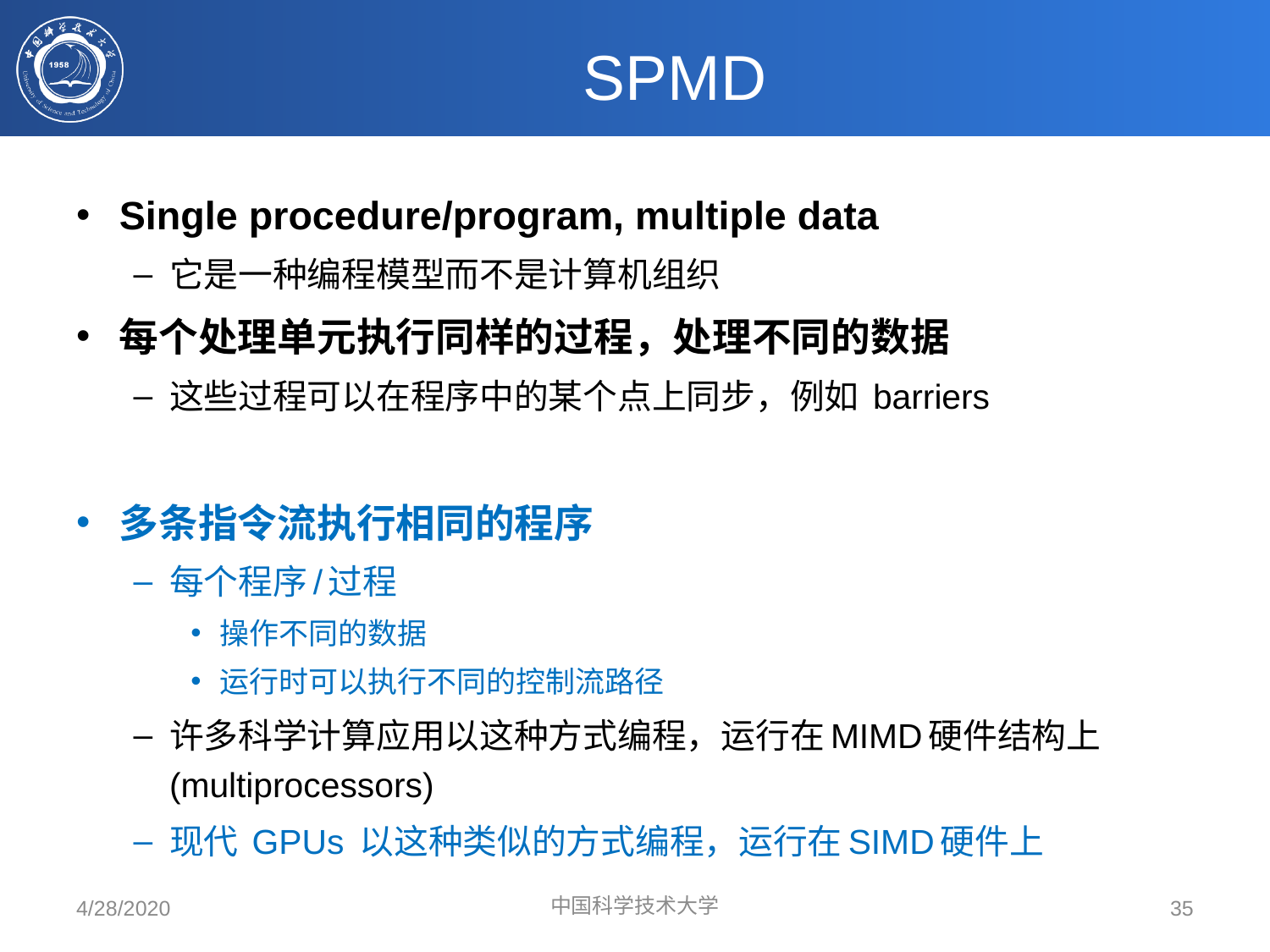

# SPMD
Single procedure/program, multiple data
它是一种编程模型而不是计算机组织
每个处理单元执行同样的过程，处理不同的数据
这些过程可以在程序中的某个点上同步，例如 barriers

多条指令流执行相同的程序
每个程序/过程
操作不同的数据
运行时可以执行不同的控制流路径
许多科学计算应用以这种方式编程，运行在MIMD硬件结构上 (multiprocessors)
现代 GPUs 以这种类似的方式编程，运行在SIMD硬件上

4/28/2020
中国科学技术大学
35